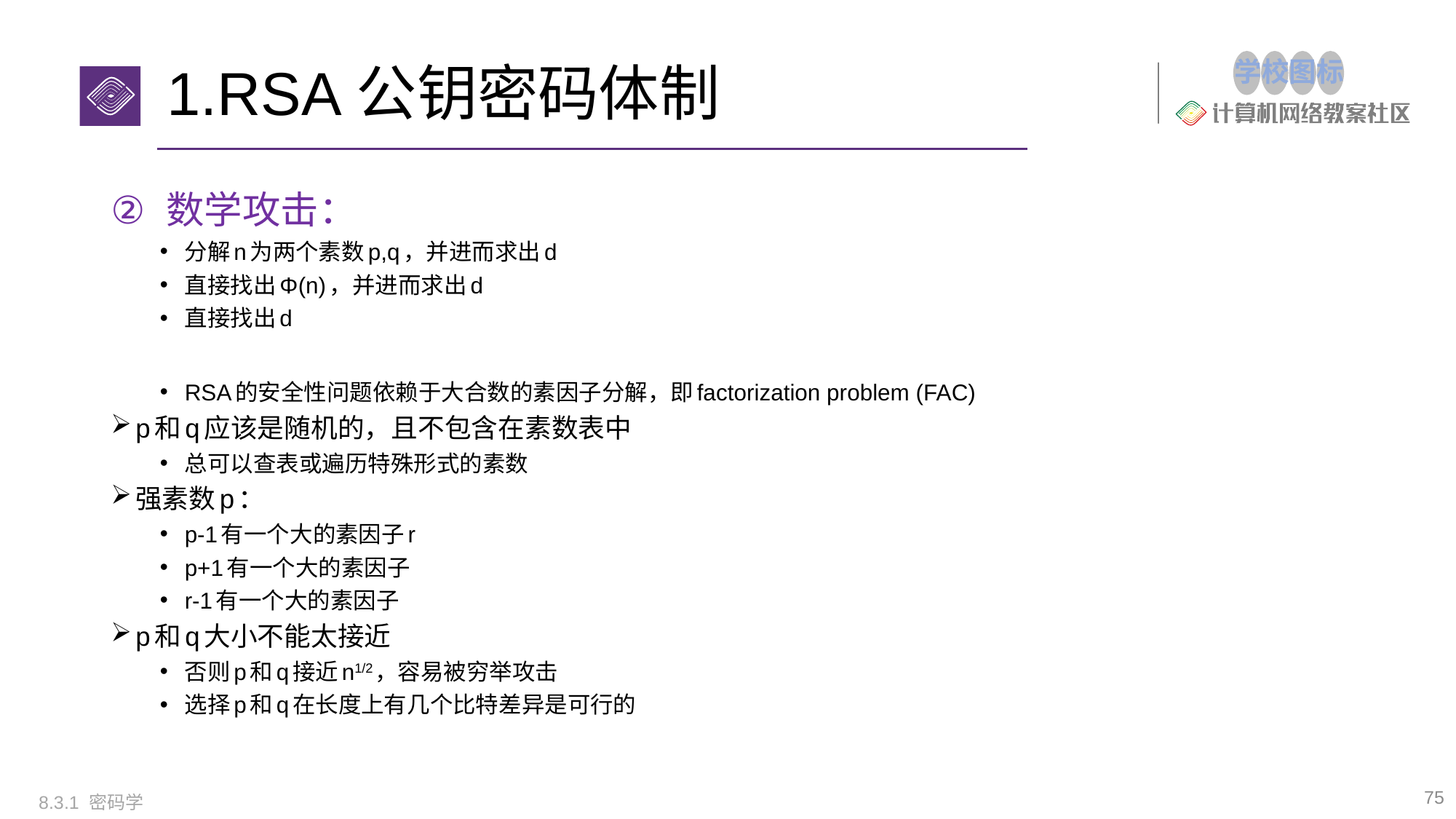

# 1.RSA公钥密码体制
数学攻击：
分解n为两个素数p,q，并进而求出d
直接找出Φ(n)，并进而求出d
直接找出d

RSA的安全性问题依赖于大合数的素因子分解，即factorization problem (FAC)
p和q应该是随机的，且不包含在素数表中
总可以查表或遍历特殊形式的素数
强素数p：
p-1有一个大的素因子r
p+1有一个大的素因子
r-1有一个大的素因子
p和q大小不能太接近
否则p和q接近n1/2，容易被穷举攻击
选择p和q在长度上有几个比特差异是可行的

75
8.3.1 密码学